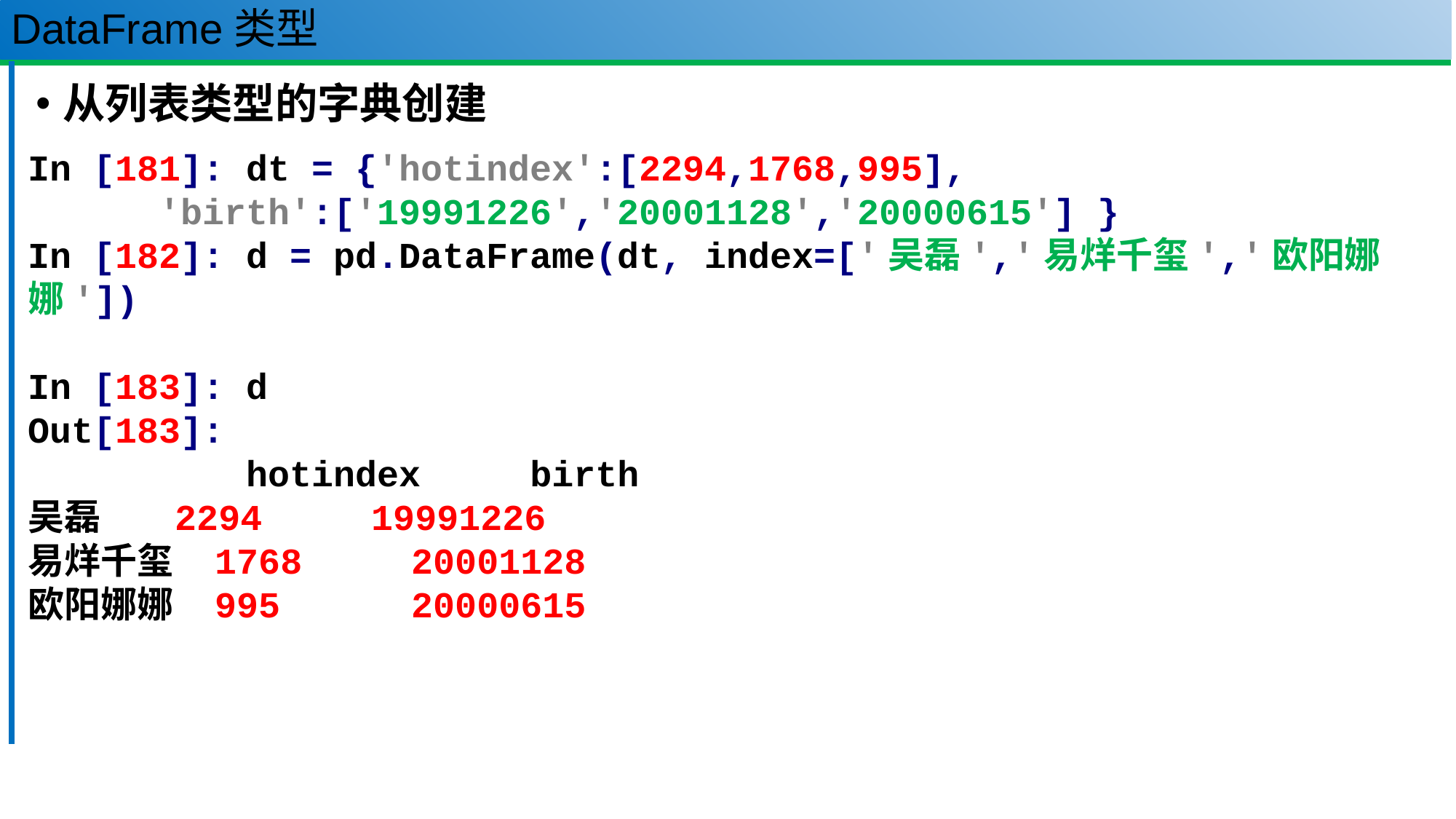

# DataFrame类型
从列表类型的字典创建
In [181]: dt = {'hotindex':[2294,1768,995],
      'birth':['19991226','20001128','20000615'] }
In [182]: d = pd.DataFrame(dt, index=['吴磊','易烊千玺','欧阳娜娜'])

In [183]: d
Out[183]:
          hotindex     birth
吴磊        2294     19991226
易烊千玺    1768     20001128
欧阳娜娜    995      20000615